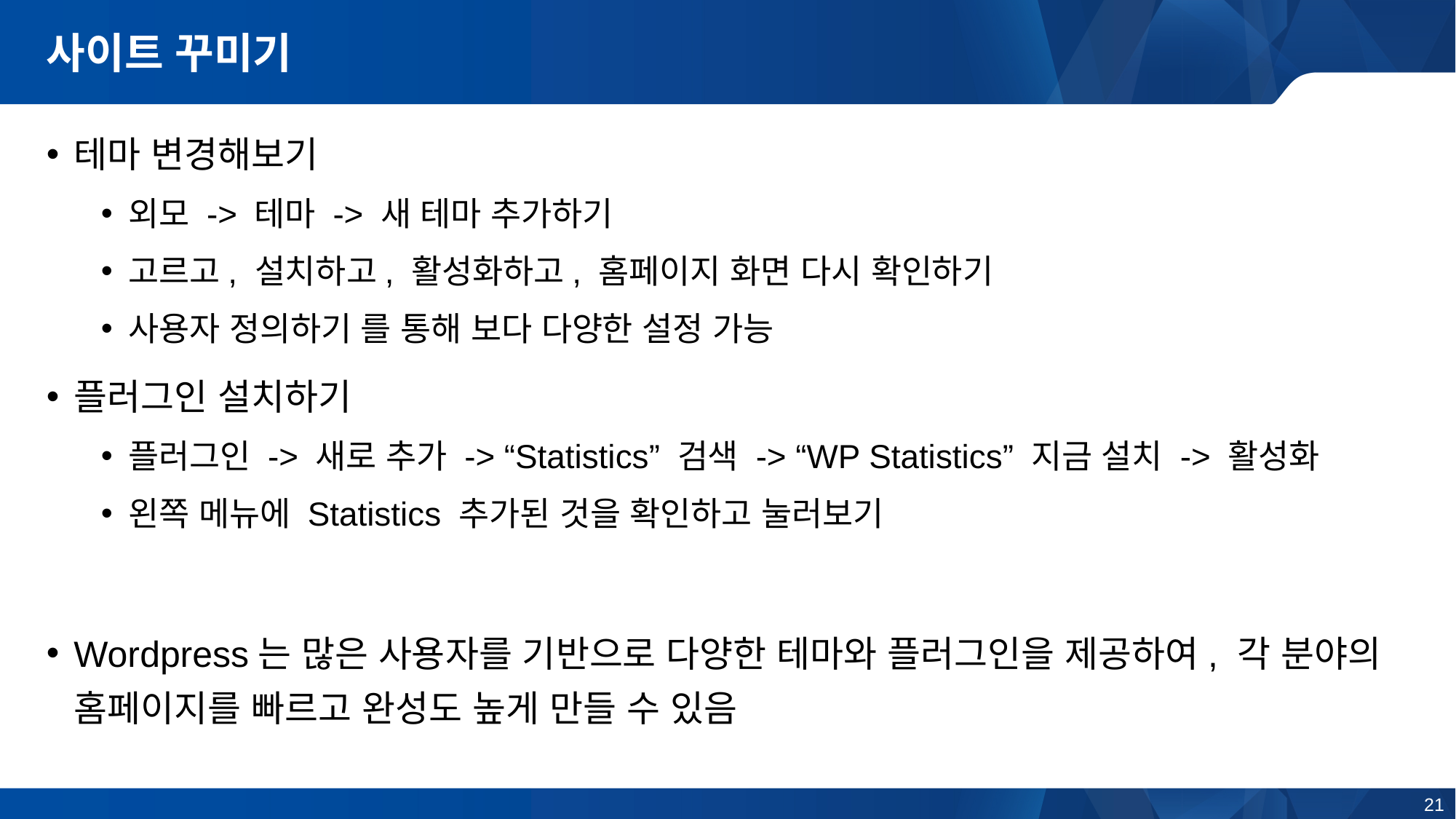

# 사이트 꾸미기
테마 변경해보기
외모 -> 테마 -> 새 테마 추가하기
고르고, 설치하고, 활성화하고, 홈페이지 화면 다시 확인하기
사용자 정의하기 를 통해 보다 다양한 설정 가능
플러그인 설치하기
플러그인 -> 새로 추가 -> “Statistics” 검색 -> “WP Statistics” 지금 설치 -> 활성화
왼쪽 메뉴에 Statistics 추가된 것을 확인하고 눌러보기

Wordpress는 많은 사용자를 기반으로 다양한 테마와 플러그인을 제공하여, 각 분야의 홈페이지를 빠르고 완성도 높게 만들 수 있음
21